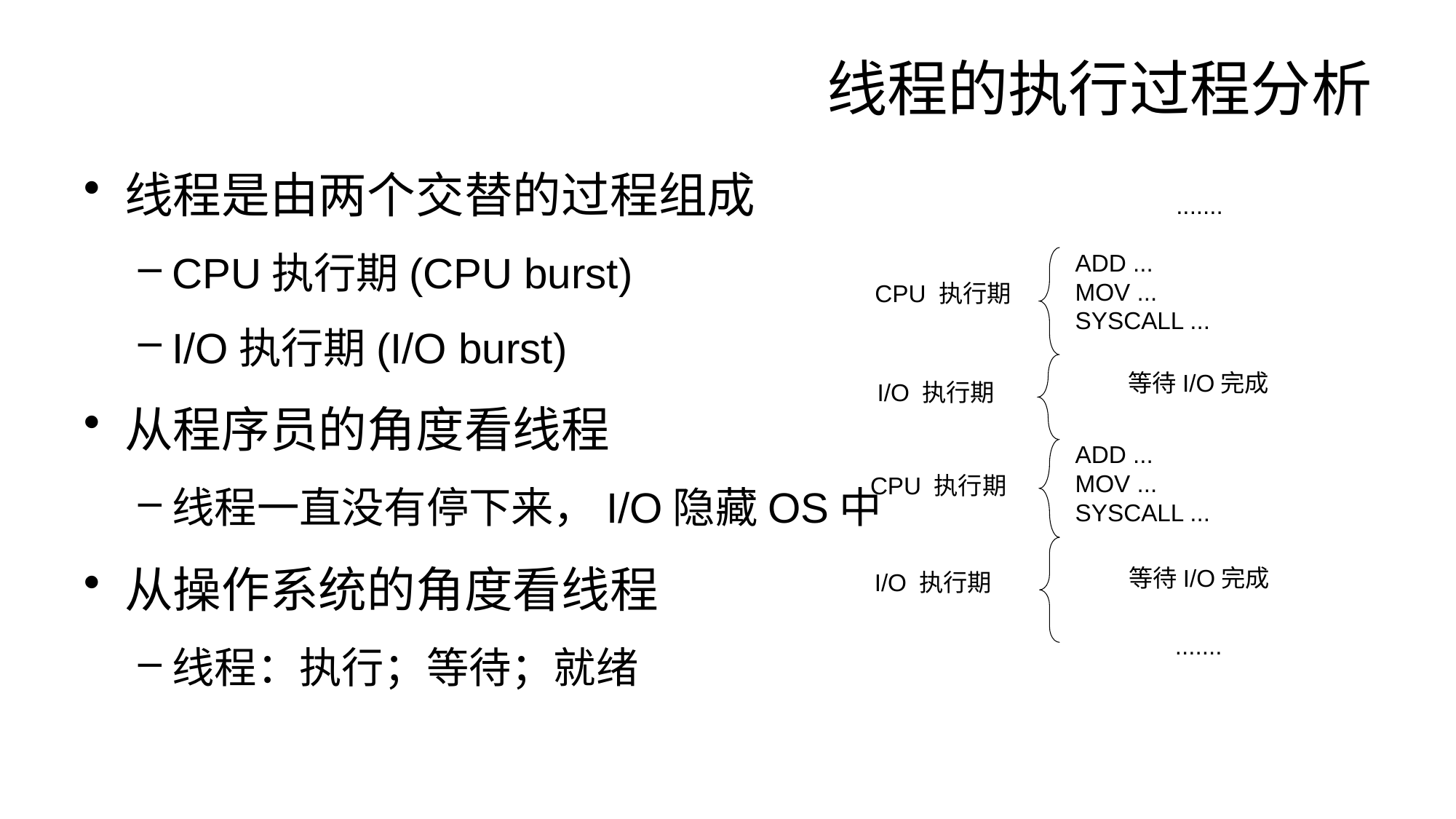

# 线程的执行过程分析
线程是由两个交替的过程组成
CPU执行期(CPU burst)
I/O执行期(I/O burst)
从程序员的角度看线程
线程一直没有停下来，I/O隐藏OS中
从操作系统的角度看线程
线程：执行；等待；就绪
.......
ADD ...
MOV ...
SYSCALL ...

CPU 执行期

等待I/O完成
I/O 执行期

ADD ...
MOV ...
SYSCALL ...
CPU 执行期

等待I/O完成
I/O 执行期
.......